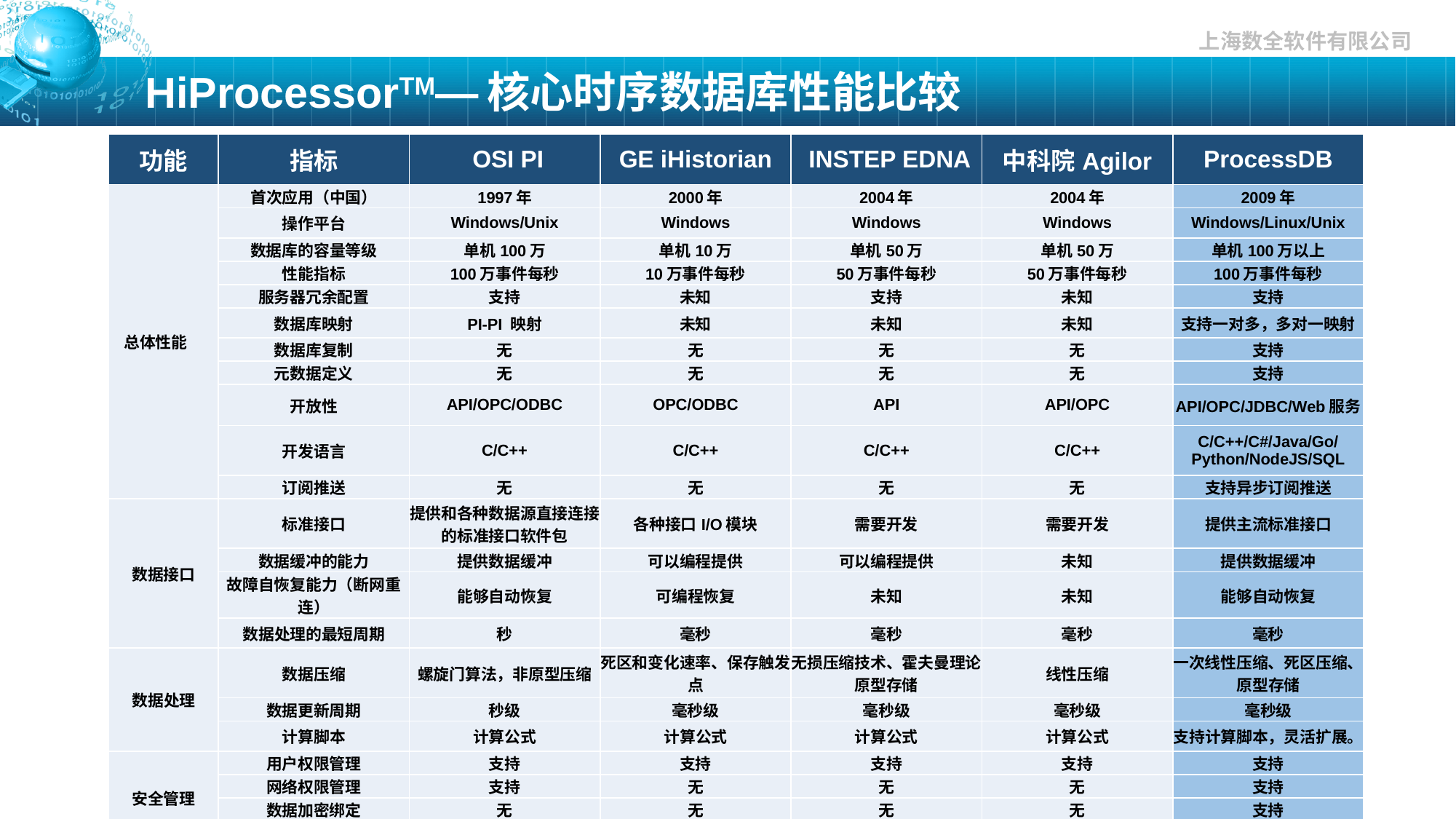

# HiProcessorTM—核心时序数据库性能比较
| 功能 | 指标 | OSI PI | GE iHistorian | INSTEP EDNA | 中科院Agilor | ProcessDB |
| --- | --- | --- | --- | --- | --- | --- |
| 总体性能 | 首次应用（中国） | 1997年 | 2000年 | 2004年 | 2004年 | 2009年 |
|  | 操作平台 | Windows/Unix | Windows | Windows | Windows | Windows/Linux/Unix |
|  | 数据库的容量等级 | 单机100万 | 单机10万 | 单机50万 | 单机50万 | 单机100万以上 |
|  | 性能指标 | 100万事件每秒 | 10万事件每秒 | 50万事件每秒 | 50万事件每秒 | 100万事件每秒 |
|  | 服务器冗余配置 | 支持 | 未知 | 支持 | 未知 | 支持 |
|  | 数据库映射 | PI-PI 映射 | 未知 | 未知 | 未知 | 支持一对多，多对一映射 |
|  | 数据库复制 | 无 | 无 | 无 | 无 | 支持 |
|  | 元数据定义 | 无 | 无 | 无 | 无 | 支持 |
|  | 开放性 | API/OPC/ODBC | OPC/ODBC | API | API/OPC | API/OPC/JDBC/Web服务 |
|  | 开发语言 | C/C++ | C/C++ | C/C++ | C/C++ | C/C++/C#/Java/Go/Python/NodeJS/SQL |
|  | 订阅推送 | 无 | 无 | 无 | 无 | 支持异步订阅推送 |
| 数据接口 | 标准接口 | 提供和各种数据源直接连接的标准接口软件包 | 各种接口I/O模块 | 需要开发 | 需要开发 | 提供主流标准接口 |
|  | 数据缓冲的能力 | 提供数据缓冲 | 可以编程提供 | 可以编程提供 | 未知 | 提供数据缓冲 |
|  | 故障自恢复能力（断网重连） | 能够自动恢复 | 可编程恢复 | 未知 | 未知 | 能够自动恢复 |
|  | 数据处理的最短周期 | 秒 | 毫秒 | 毫秒 | 毫秒 | 毫秒 |
| 数据处理 | 数据压缩 | 螺旋门算法，非原型压缩 | 死区和变化速率、保存触发点 | 无损压缩技术、霍夫曼理论、原型存储 | 线性压缩 | 一次线性压缩、死区压缩、原型存储 |
|  | 数据更新周期 | 秒级 | 毫秒级 | 毫秒级 | 毫秒级 | 毫秒级 |
|  | 计算脚本 | 计算公式 | 计算公式 | 计算公式 | 计算公式 | 支持计算脚本，灵活扩展。 |
| 安全管理 | 用户权限管理 | 支持 | 支持 | 支持 | 支持 | 支持 |
|  | 网络权限管理 | 支持 | 无 | 无 | 无 | 支持 |
|  | 数据加密绑定 | 无 | 无 | 无 | 无 | 支持 |
|  | 应用数字证书授信 | 无 | 无 | 无 | 无 | 支持 |